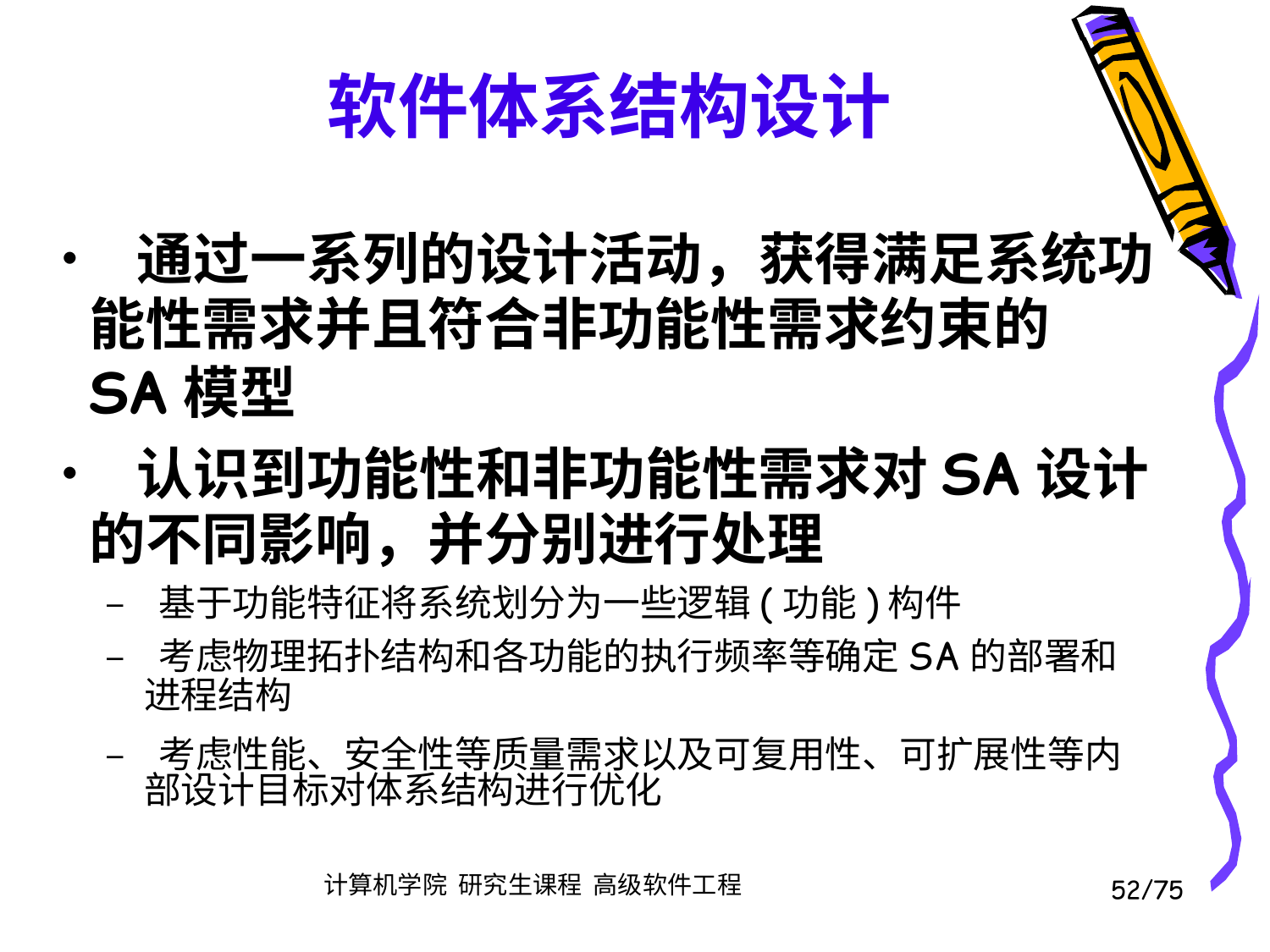

软件体系结构设计

•  通过一系列的设计活动，获得满足系统功
	能性需求并且符合非功能性需求约束的
	SA模型
•  认识到功能性和非功能性需求对SA设计
	的不同影响，并分别进行处理
		–   基于功能特征将系统划分为一些逻辑(功能)构件
		–   考虑物理拓扑结构和各功能的执行频率等确定SA的部署和
			进程结构
		–   考虑性能、安全性等质量需求以及可复用性、可扩展性等内
			部设计目标对体系结构进行优化

52/75
计算机学院  研究生课程  高级软件工程